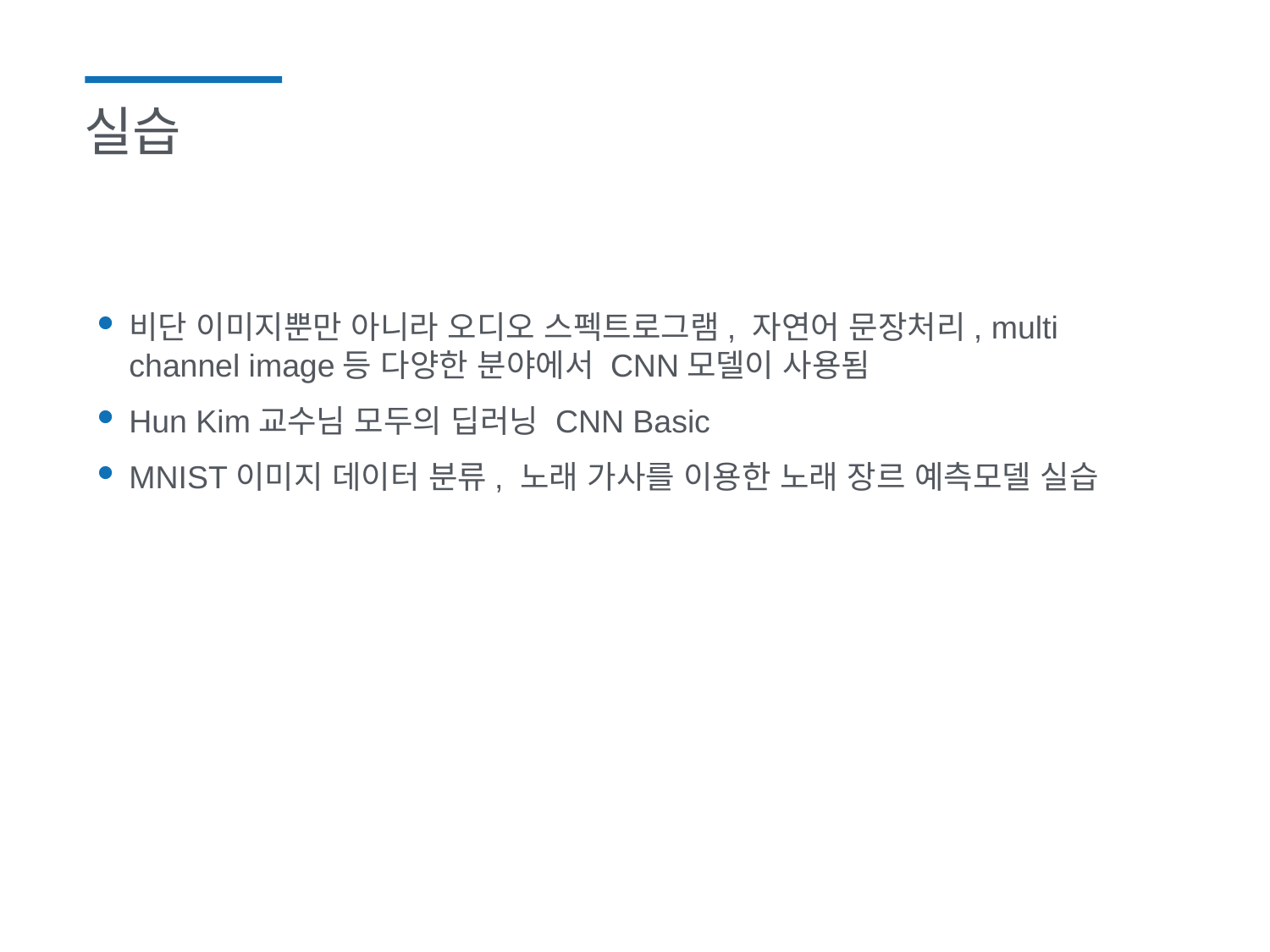

# 실습
비단 이미지뿐만 아니라 오디오 스펙트로그램, 자연어 문장처리, multi channel image등 다양한 분야에서 CNN모델이 사용됨
Hun Kim교수님 모두의 딥러닝 CNN Basic
MNIST이미지 데이터 분류, 노래 가사를 이용한 노래 장르 예측모델 실습